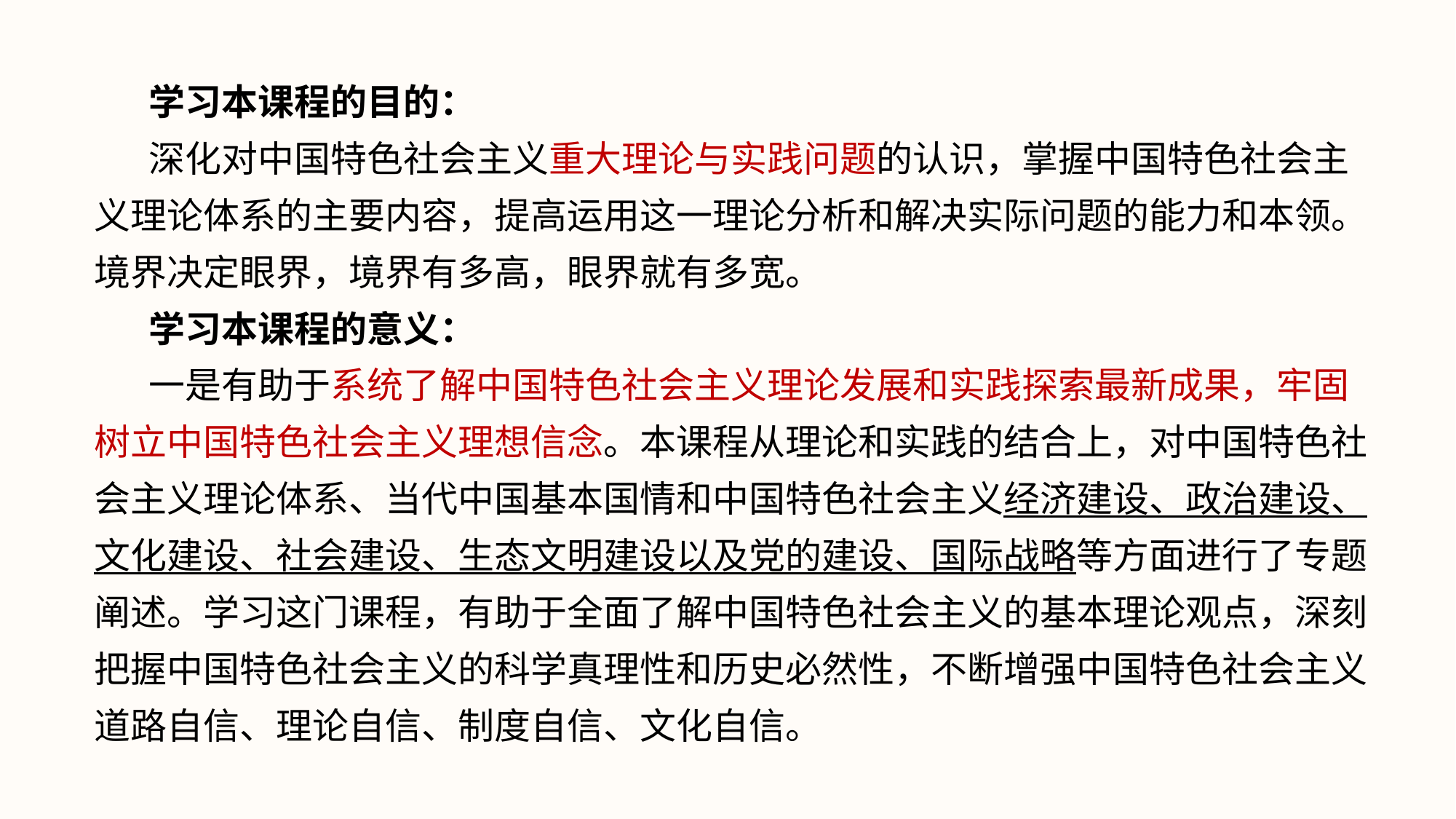

学习本课程的目的：
深化对中国特色社会主义重大理论与实践问题的认识，掌握中国特色社会主义理论体系的主要内容，提高运用这一理论分析和解决实际问题的能力和本领。境界决定眼界，境界有多高，眼界就有多宽。
学习本课程的意义：
一是有助于系统了解中国特色社会主义理论发展和实践探索最新成果，牢固树立中国特色社会主义理想信念。本课程从理论和实践的结合上，对中国特色社会主义理论体系、当代中国基本国情和中国特色社会主义经济建设、政治建设、文化建设、社会建设、生态文明建设以及党的建设、国际战略等方面进行了专题阐述。学习这门课程，有助于全面了解中国特色社会主义的基本理论观点，深刻把握中国特色社会主义的科学真理性和历史必然性，不断增强中国特色社会主义道路自信、理论自信、制度自信、文化自信。